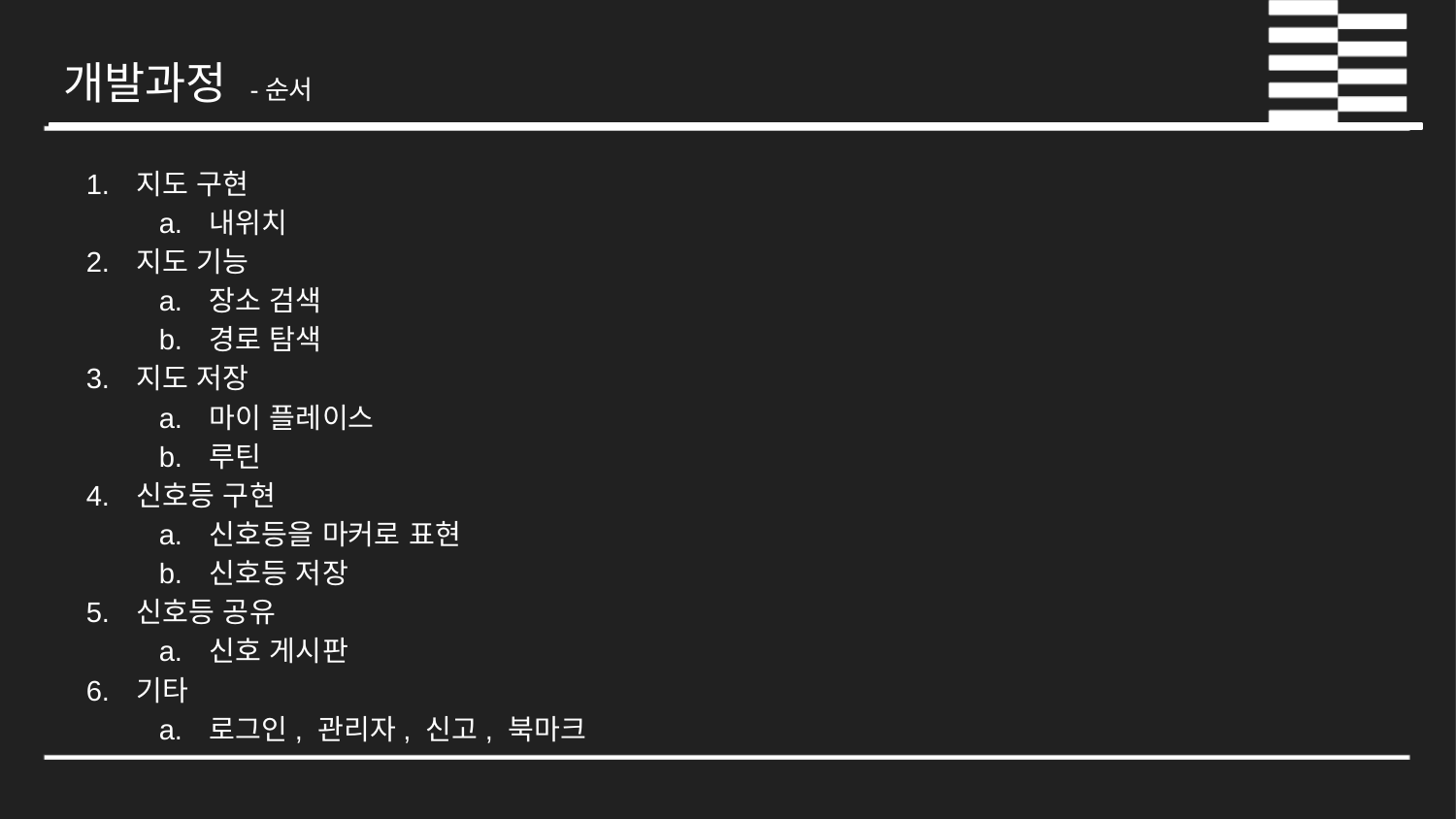

개발과정 -순서

지도 구현
내위치
지도 기능
장소 검색
경로 탐색
지도 저장
마이 플레이스
루틴
신호등 구현
신호등을 마커로 표현
신호등 저장
신호등 공유
신호 게시판
기타
로그인, 관리자, 신고, 북마크